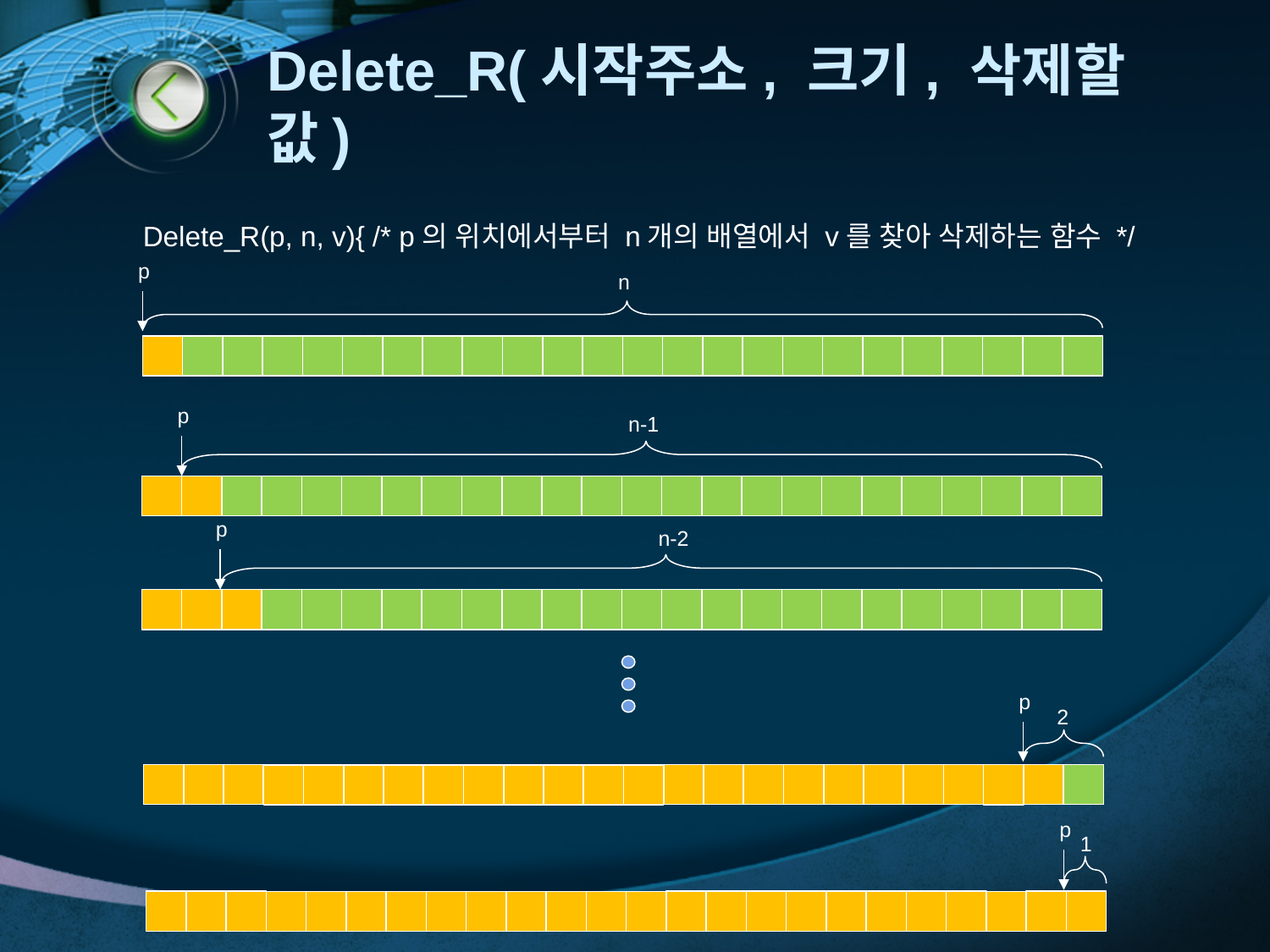

# Delete_R(시작주소, 크기, 삭제할값)
Delete_R(p, n, v){ /* p의 위치에서부터 n개의 배열에서 v를 찾아 삭제하는 함수 */

p
n

p
n-1

p
n-2

p
2

p
1